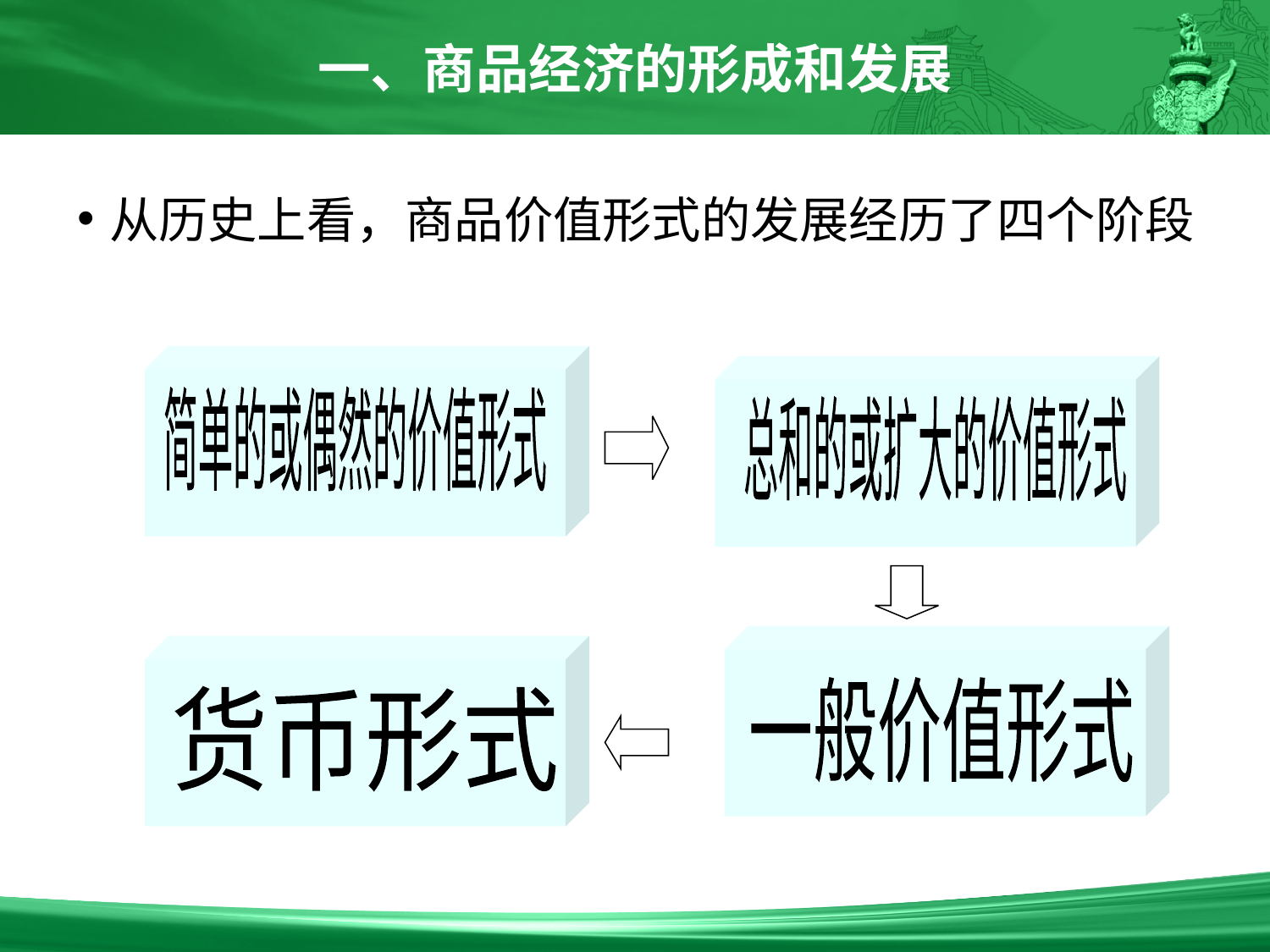

一、商品经济的形成和发展
从历史上看，商品价值形式的发展经历了四个阶段

简单的或偶然的价值形式
总和的或扩大的价值形式

一般价值形式
货币形式